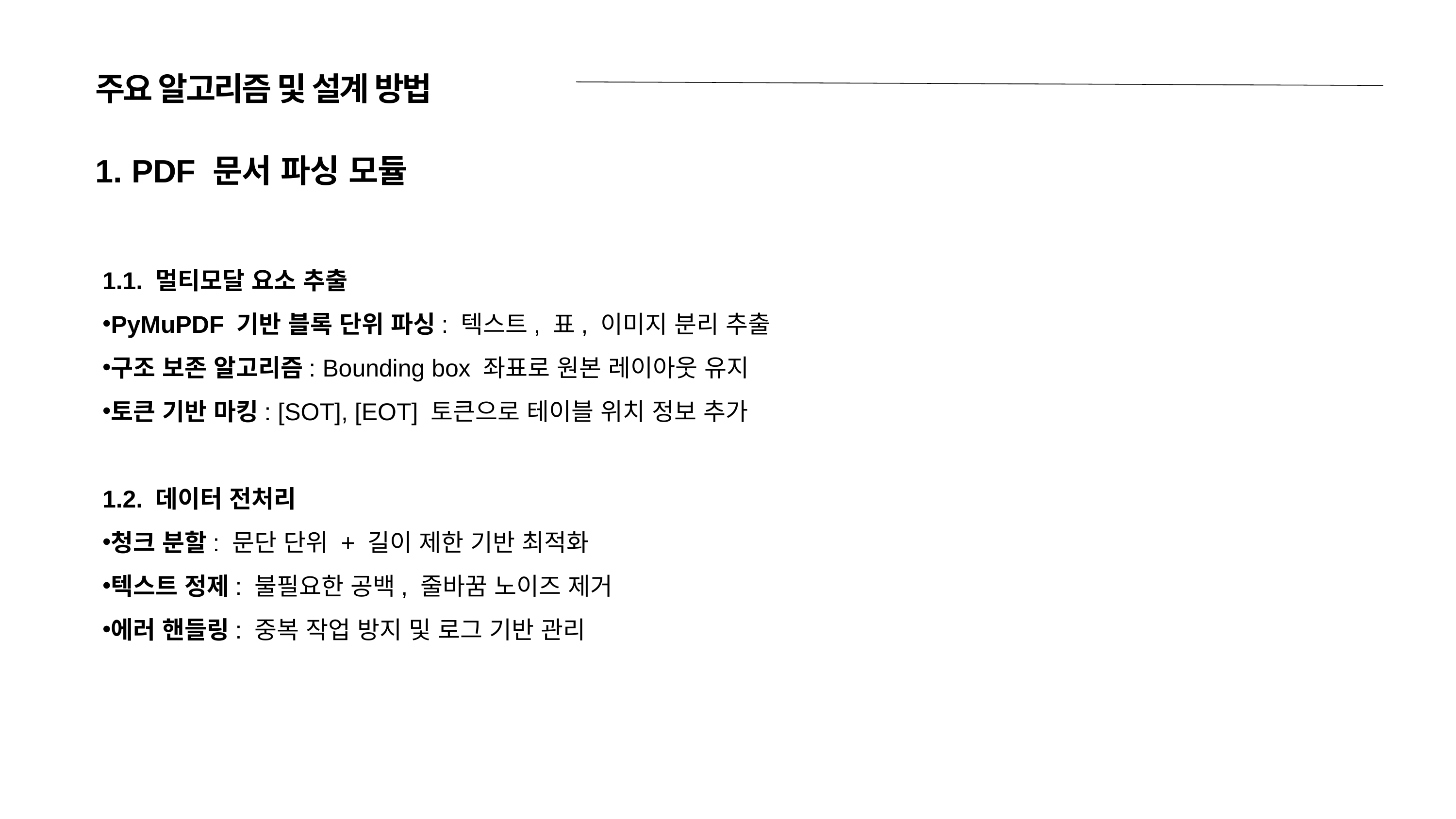

주요 알고리즘 및 설계 방법

PDF 문서 파싱 모듈
1.1. 멀티모달 요소 추출
PyMuPDF 기반 블록 단위 파싱: 텍스트, 표, 이미지 분리 추출
구조 보존 알고리즘: Bounding box 좌표로 원본 레이아웃 유지
토큰 기반 마킹: [SOT], [EOT] 토큰으로 테이블 위치 정보 추가

1.2. 데이터 전처리
청크 분할: 문단 단위 + 길이 제한 기반 최적화
텍스트 정제: 불필요한 공백, 줄바꿈 노이즈 제거
에러 핸들링: 중복 작업 방지 및 로그 기반 관리